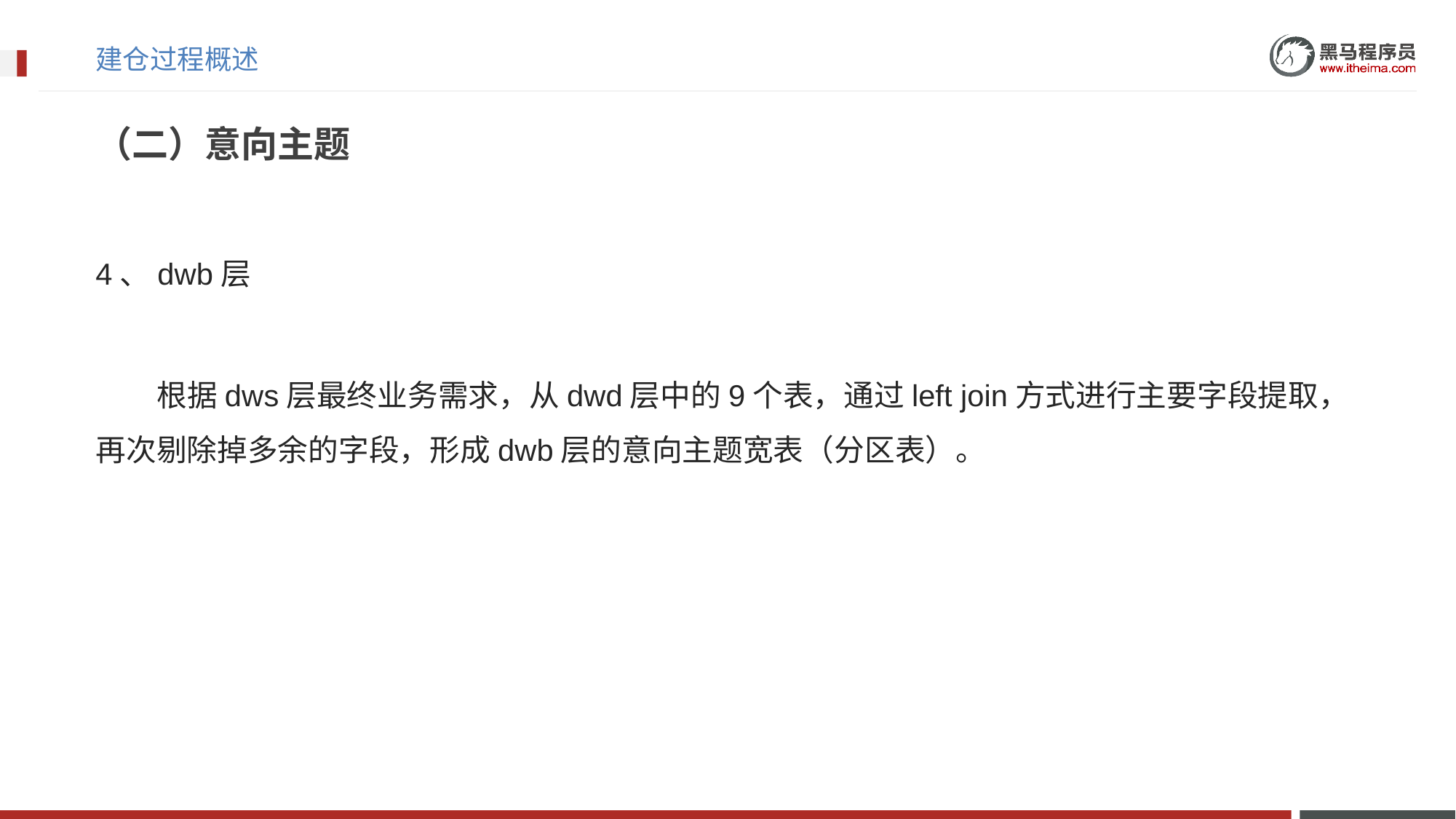

# 建仓过程概述
（二）意向主题
4、dwb层

​        根据dws层最终业务需求，从dwd层中的9个表，通过left join方式进行主要字段提取，再次剔除掉多余的字段，形成dwb层的意向主题宽表（分区表）。